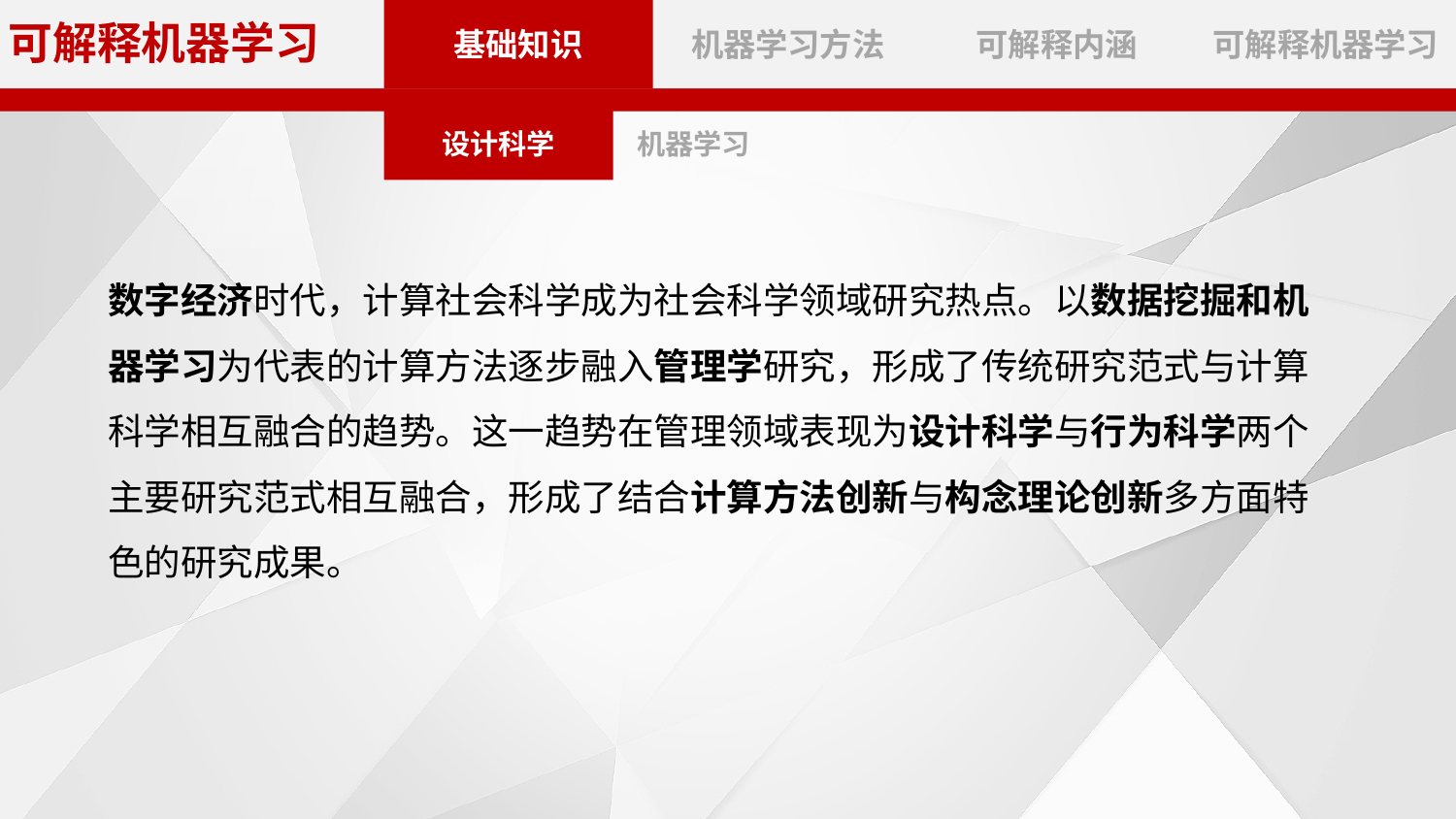

数字经济时代，计算社会科学成为社会科学领域研究热点。以数据挖掘和机器学习为代表的计算方法逐步融入管理学研究，形成了传统研究范式与计算科学相互融合的趋势。这一趋势在管理领域表现为设计科学与行为科学两个主要研究范式相互融合，形成了结合计算方法创新与构念理论创新多方面特色的研究成果。